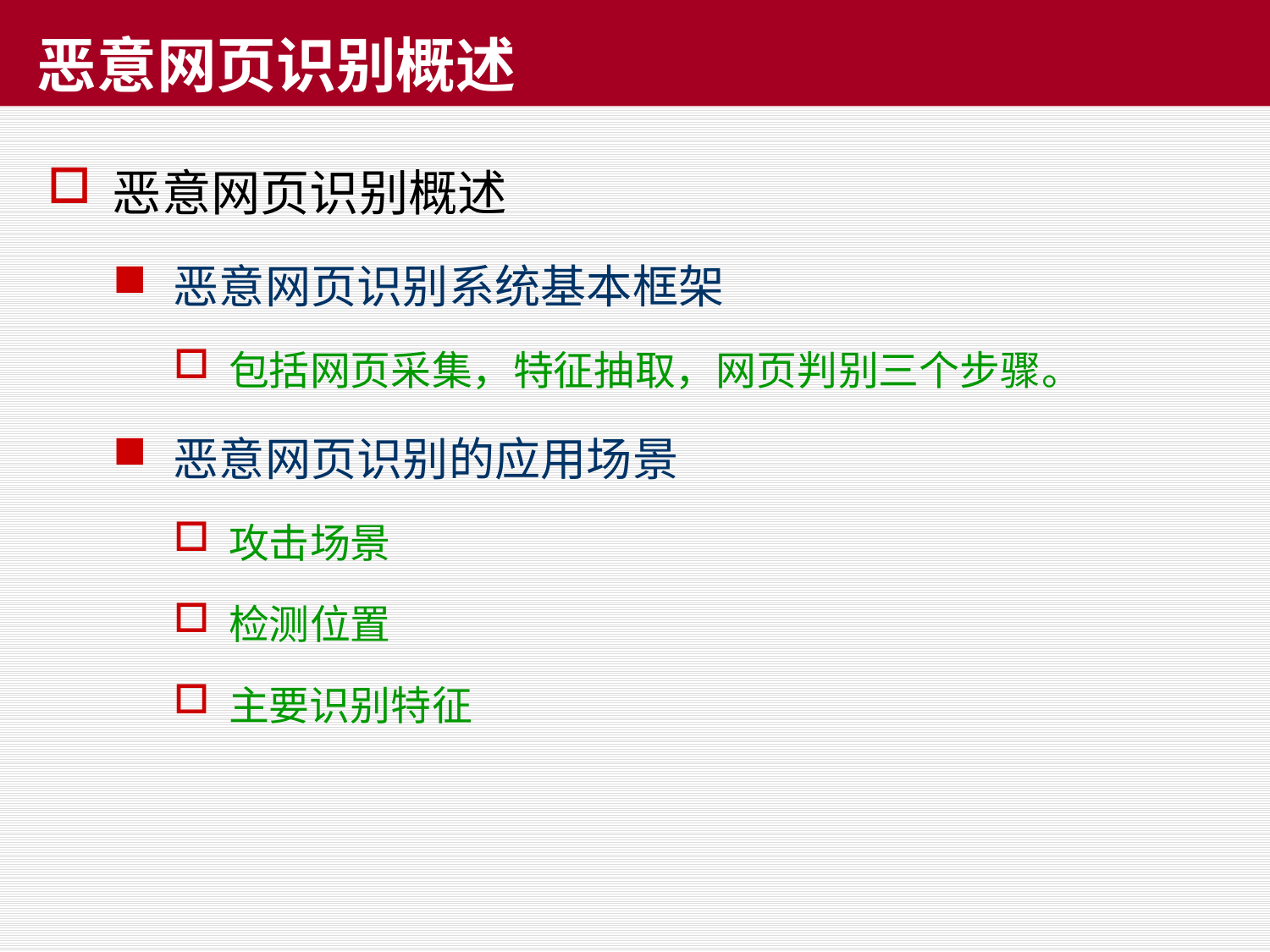

# 恶意网页识别概述

恶意网页识别概述
恶意网页识别系统基本框架
包括网页采集，特征抽取，网页判别三个步骤。
恶意网页识别的应用场景
攻击场景
检测位置
主要识别特征

38